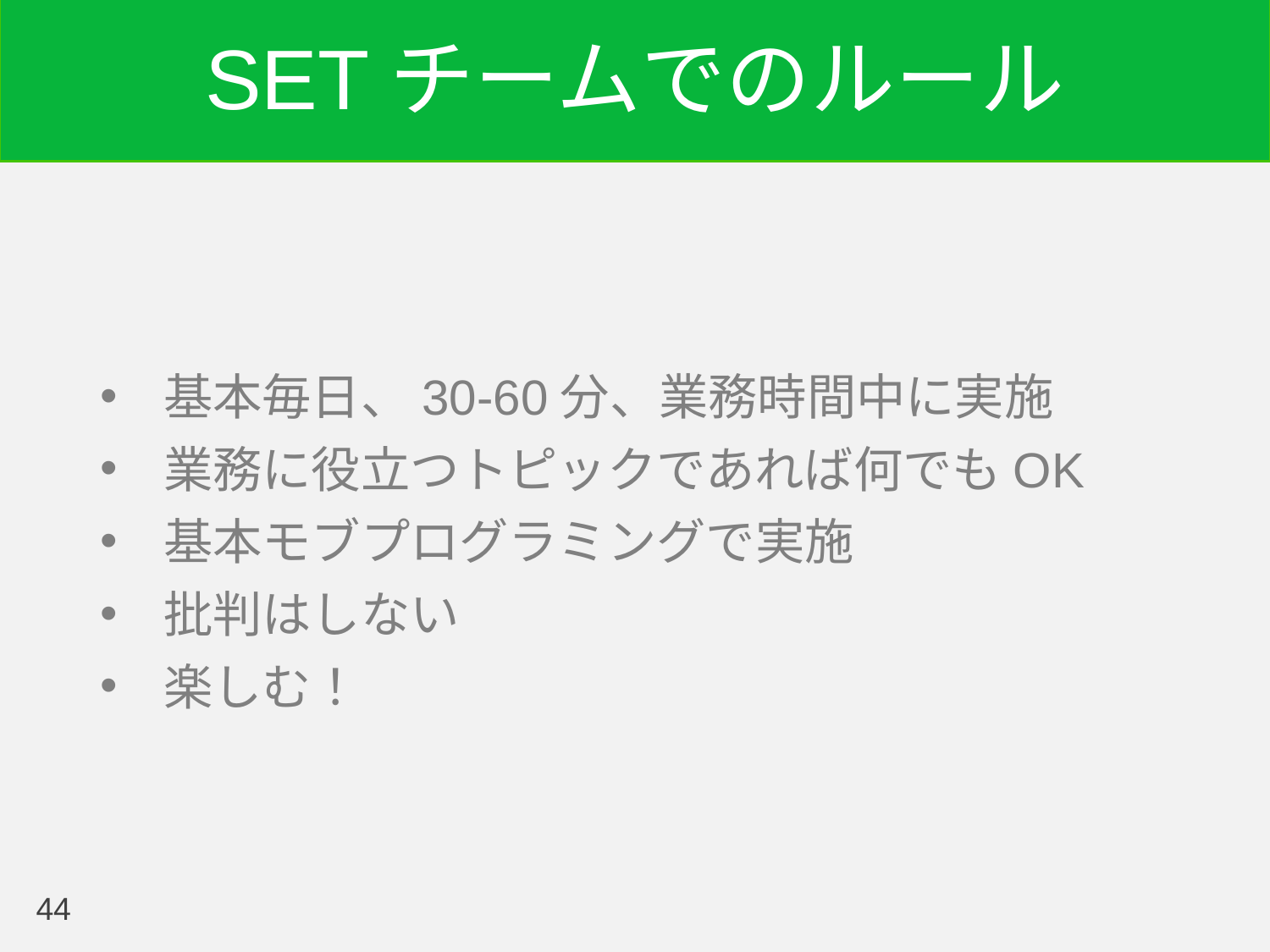

# SETチームでのルール
基本毎日、30-60分、業務時間中に実施
業務に役立つトピックであれば何でもOK
基本モブプログラミングで実施
批判はしない
楽しむ！
44